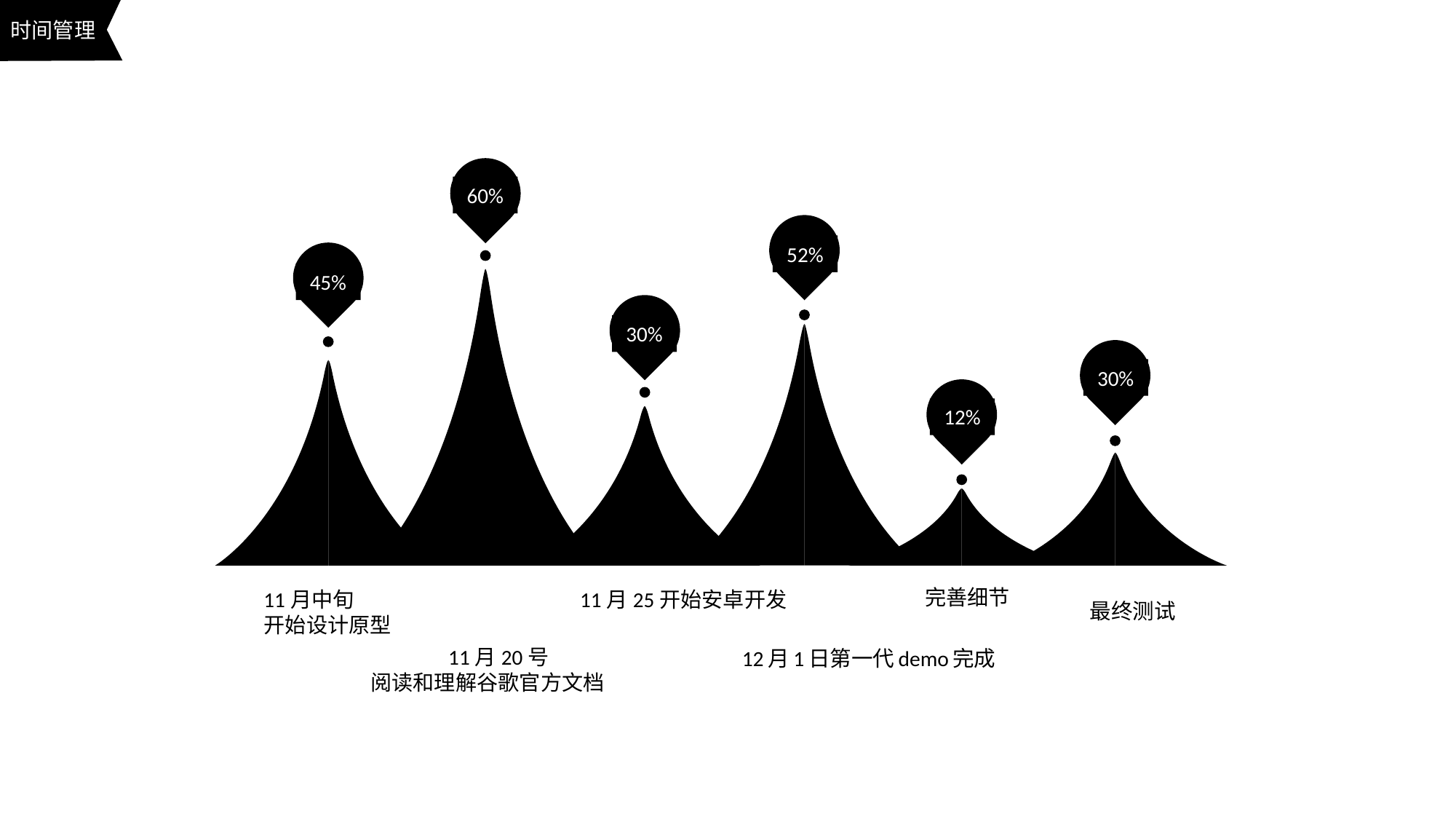

时间管理

60%

52%

45%

30%

30%

12%

完善细节
11月25开始安卓开发
11月中旬
开始设计原型

最终测试
11月20号
阅读和理解谷歌官方文档
12月1日第一代demo完成